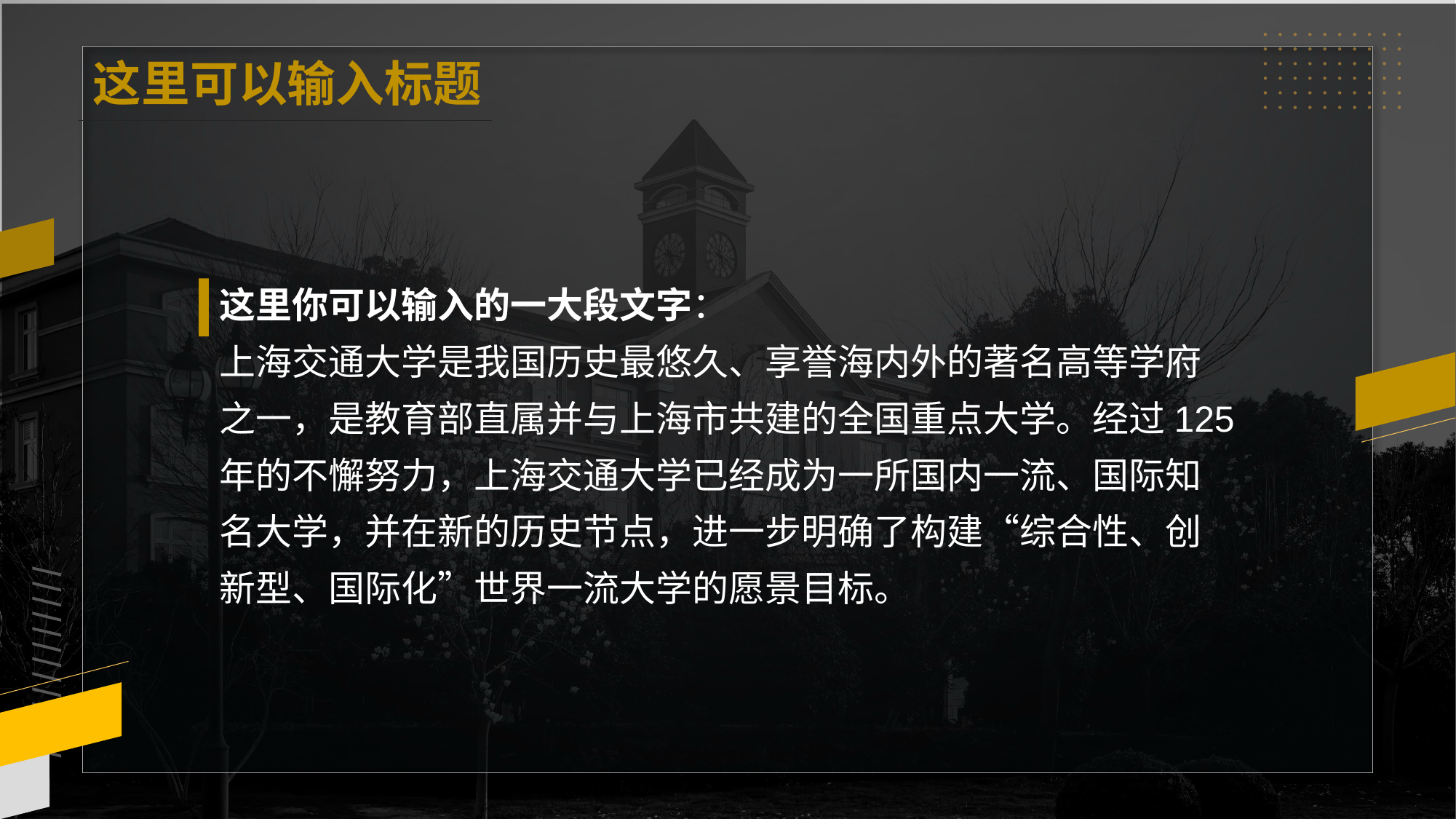

这里可以输入标题
这里你可以输入的一大段文字：
上海交通大学是我国历史最悠久、享誉海内外的著名高等学府之一，是教育部直属并与上海市共建的全国重点大学。经过125年的不懈努力，上海交通大学已经成为一所国内一流、国际知名大学，并在新的历史节点，进一步明确了构建“综合性、创新型、国际化”世界一流大学的愿景目标。